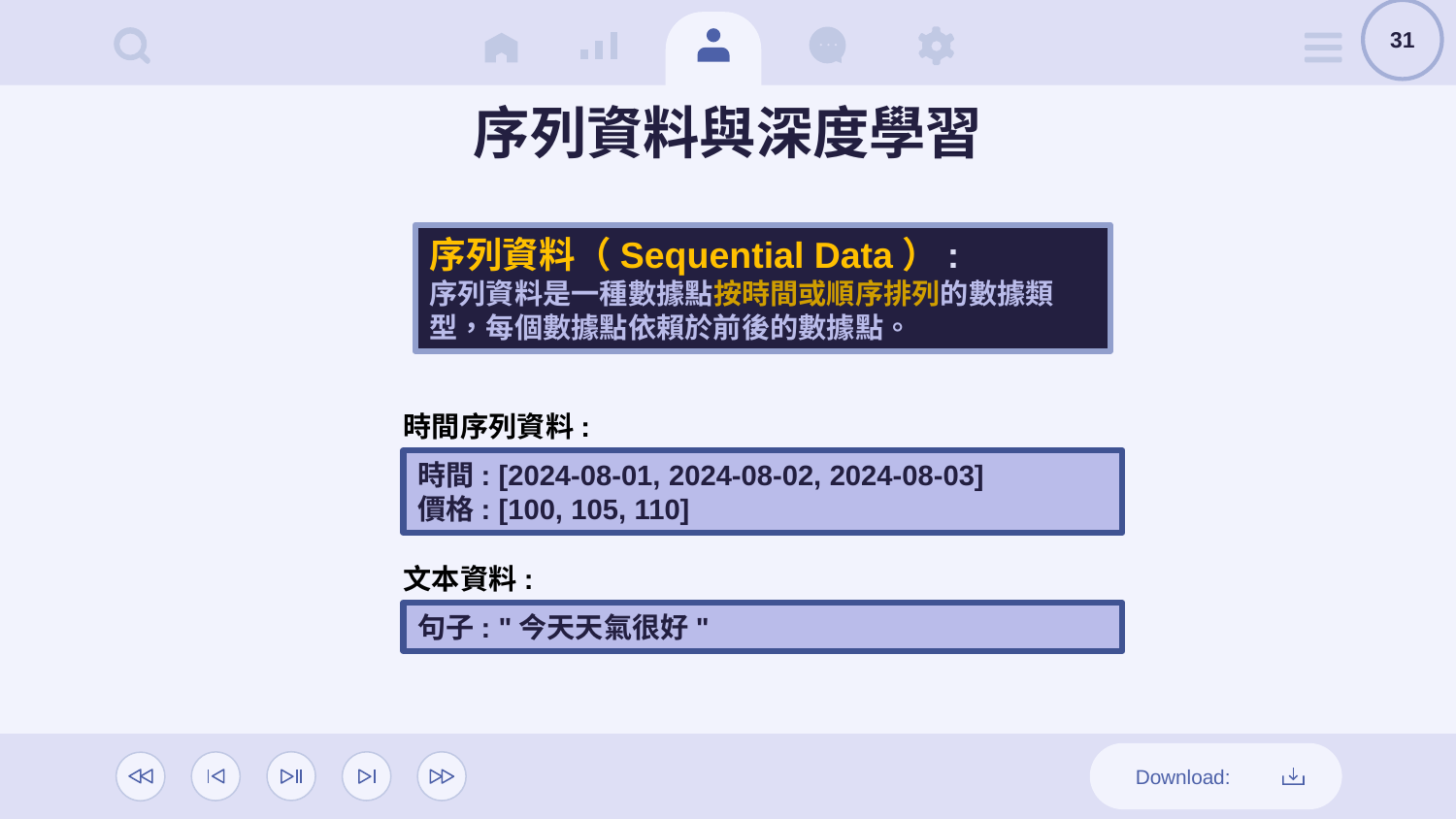

31
# 序列資料與深度學習
序列資料（Sequential Data）:
序列資料是一種數據點按時間或順序排列的數據類型，每個數據點依賴於前後的數據點。
時間序列資料:
時間: [2024-08-01, 2024-08-02, 2024-08-03]
價格: [100, 105, 110]
文本資料:
句子: "今天天氣很好"